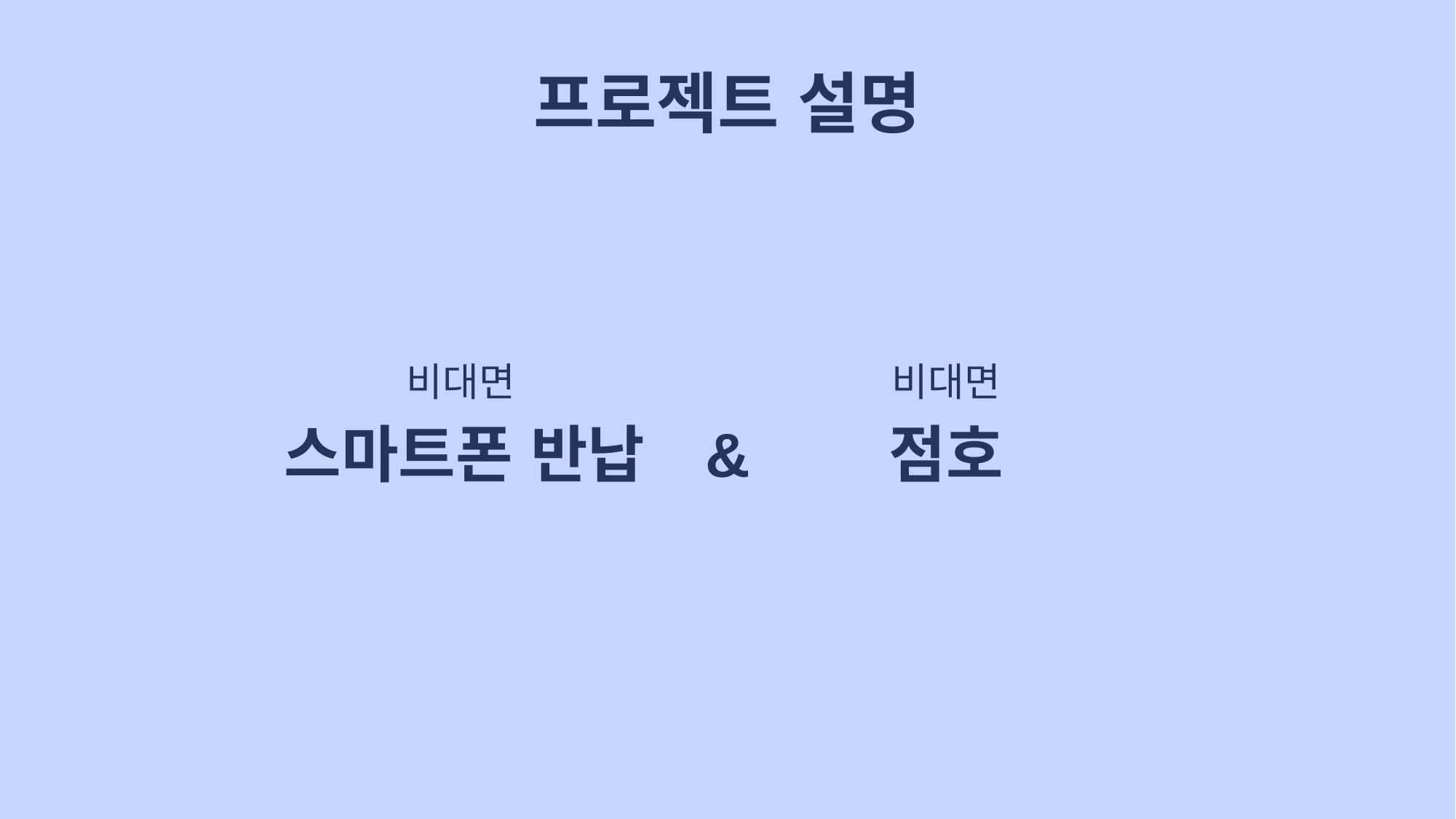

# 프로젝트 설명
비대면
비대면
스마트폰 반납
&
점호